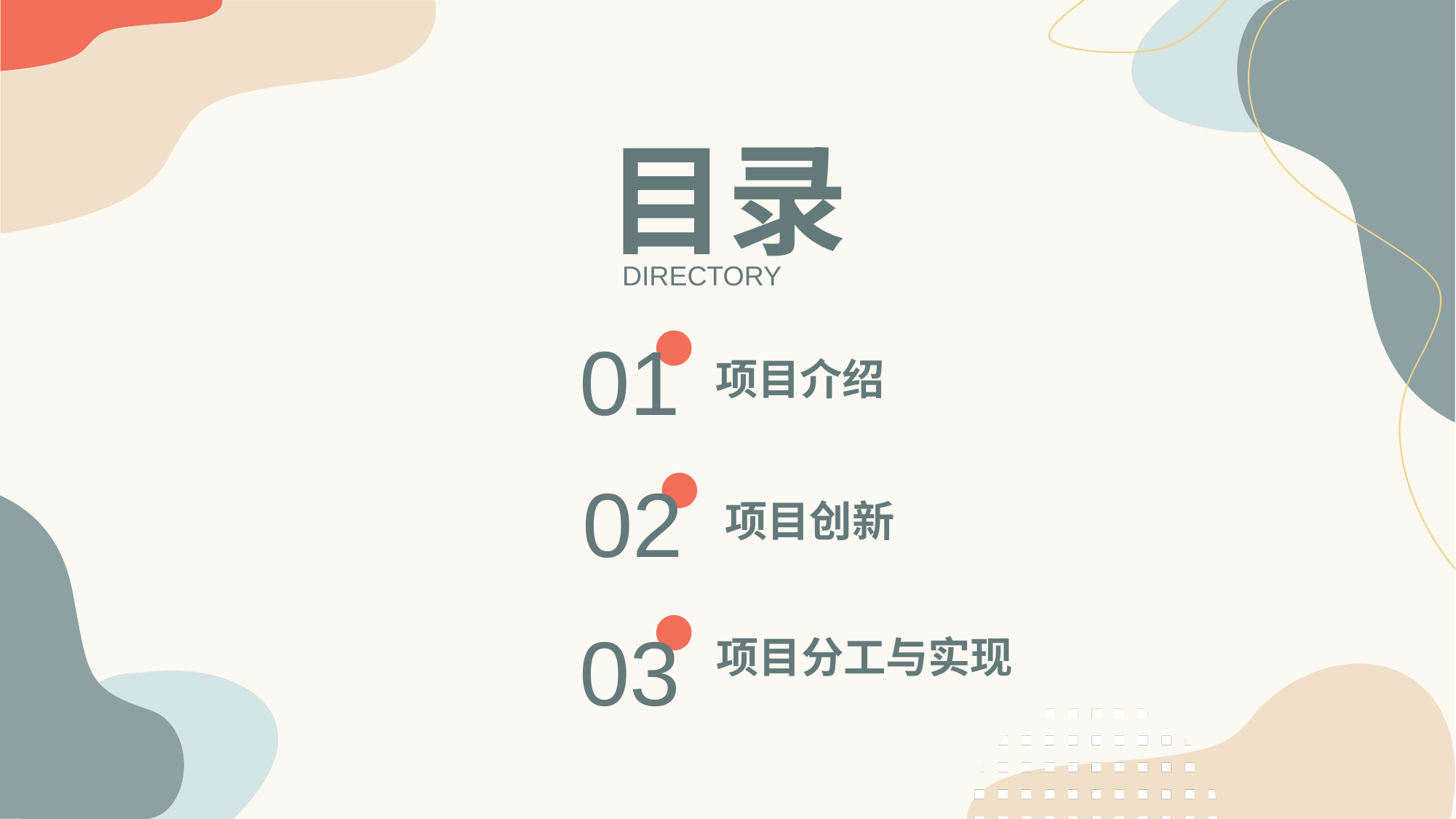

目录
directory
01

项目介绍
02

项目创新
03

项目分工与实现